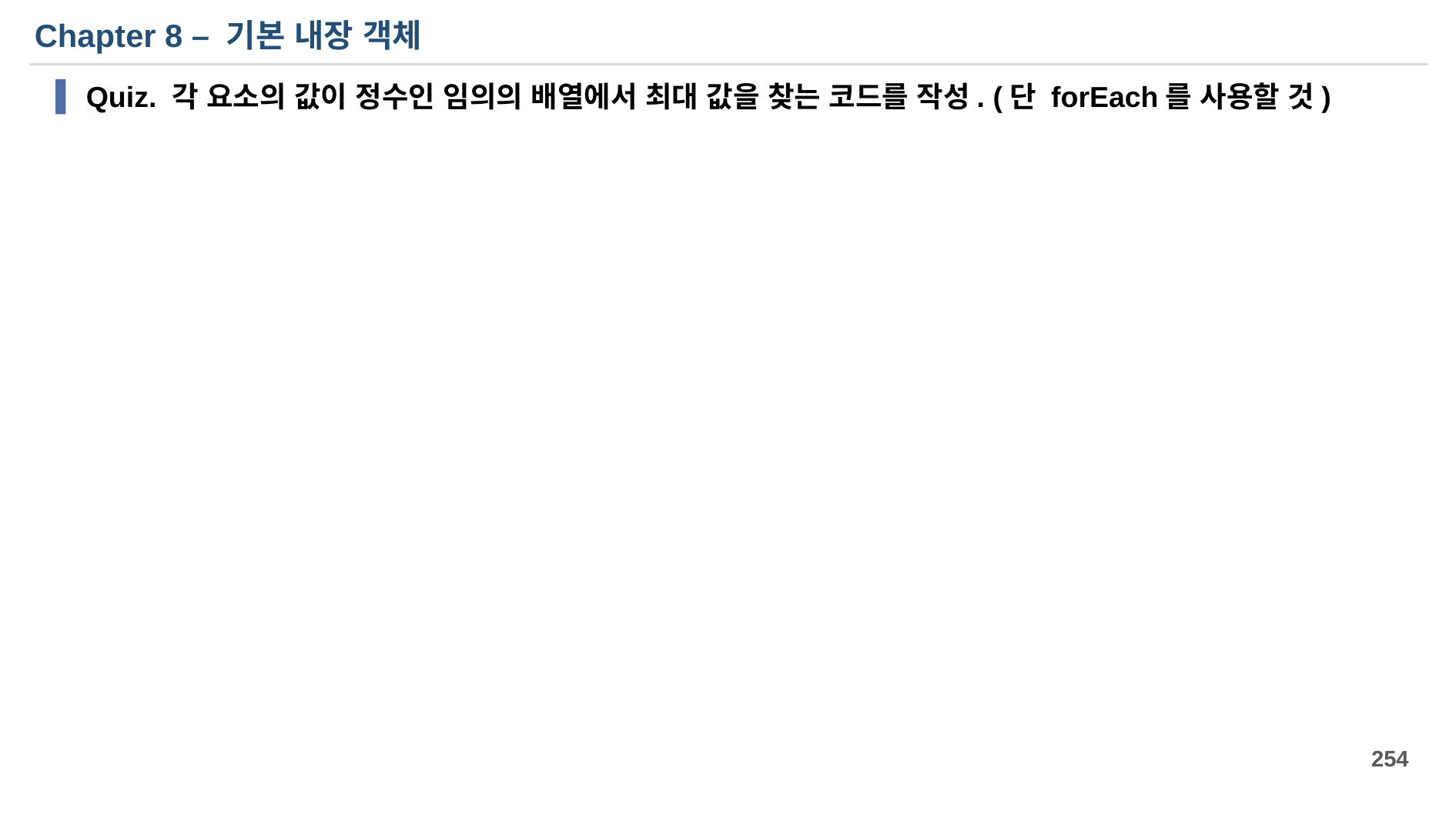

# Chapter 8 – 기본 내장 객체
Quiz. 각 요소의 값이 정수인 임의의 배열에서 최대 값을 찾는 코드를 작성. (단 forEach를 사용할 것)
254